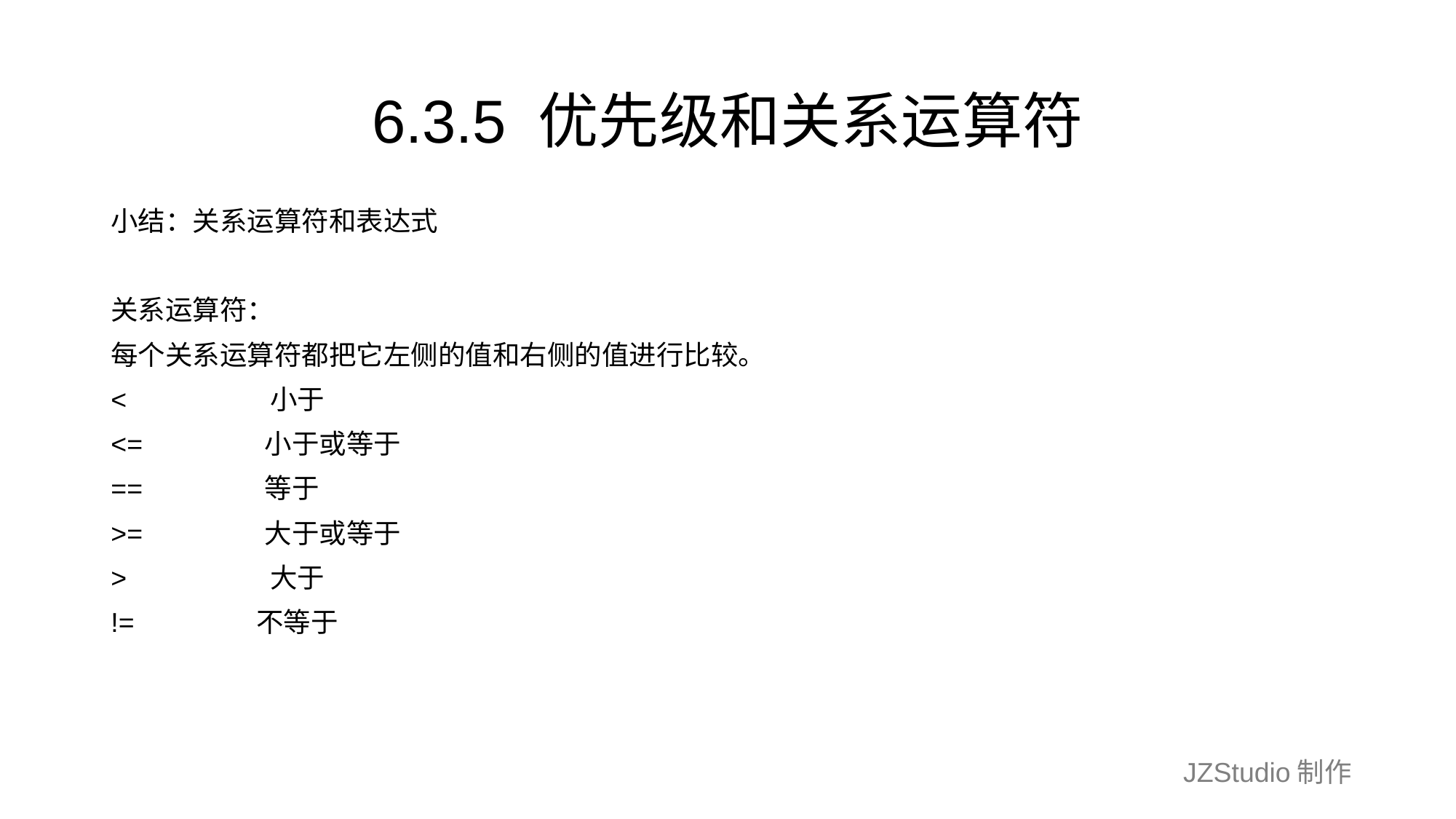

# 6.3.5 优先级和关系运算符
小结：关系运算符和表达式

关系运算符：
每个关系运算符都把它左侧的值和右侧的值进行比较。
<　　　　　小于
<=　　　　 小于或等于
==　　　　 等于
>=　　　　 大于或等于
>　　　　　大于
!=　　　　 不等于